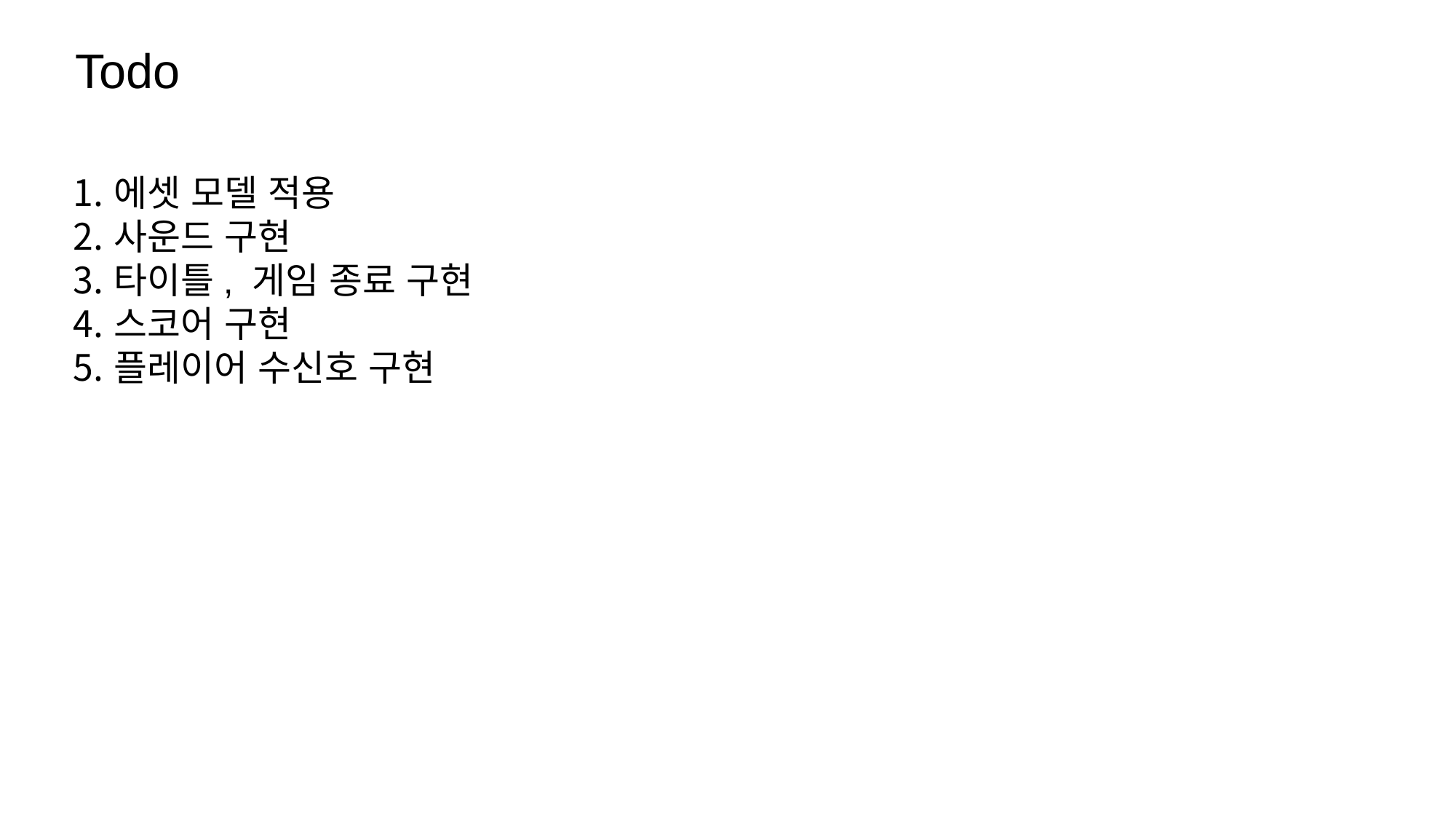

Todo
에셋 모델 적용
사운드 구현
타이틀, 게임 종료 구현
스코어 구현
플레이어 수신호 구현